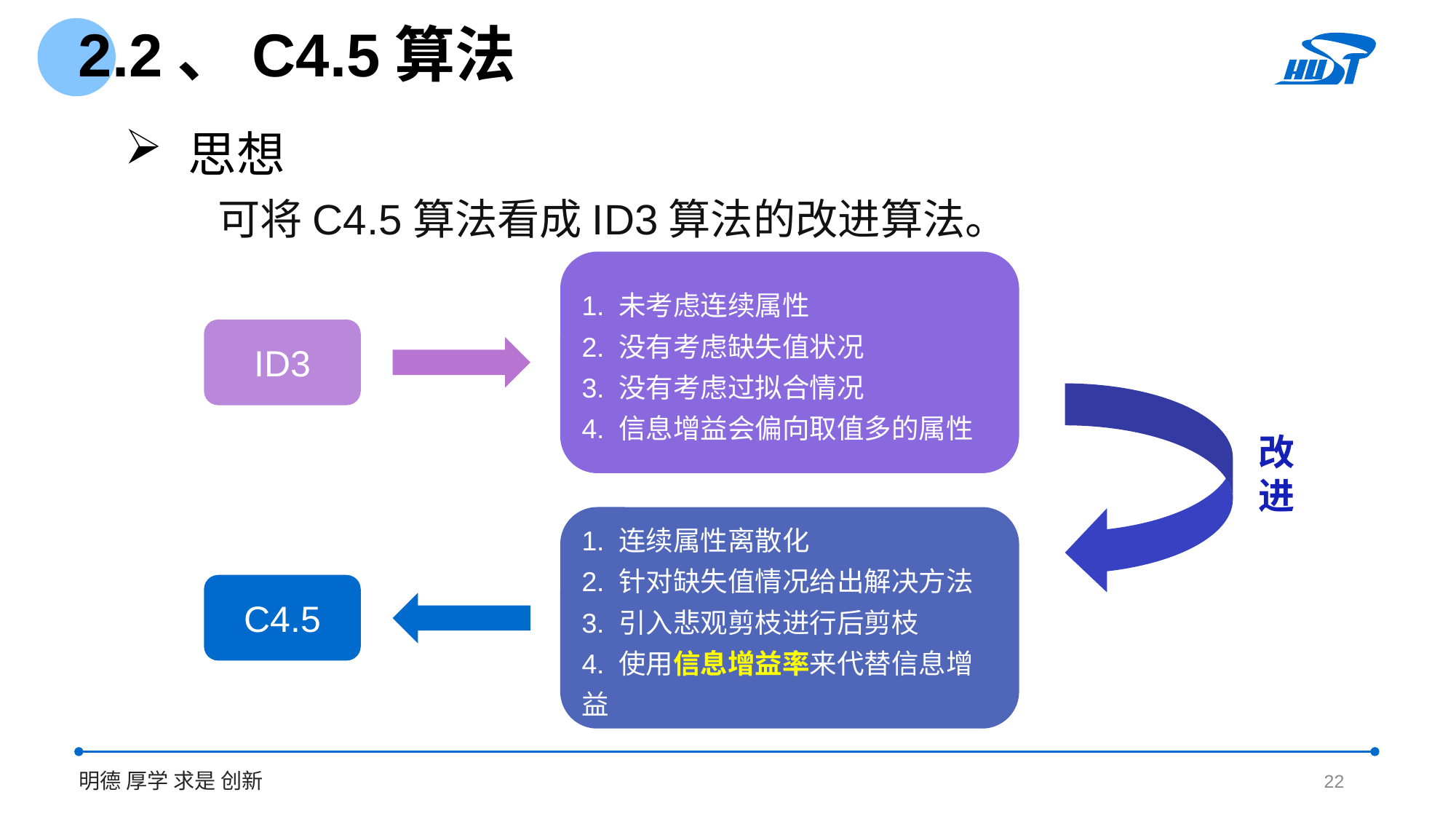

2.2、C4.5算法
 思想
       可将C4.5算法看成ID3算法的改进算法。
1. 未考虑连续属性
2. 没有考虑缺失值状况
3. 没有考虑过拟合情况
4. 信息增益会偏向取值多的属性
ID3

改进
1. 连续属性离散化
2. 针对缺失值情况给出解决方法
3. 引入悲观剪枝进行后剪枝
4. 使用信息增益率来代替信息增益
C4.5

22